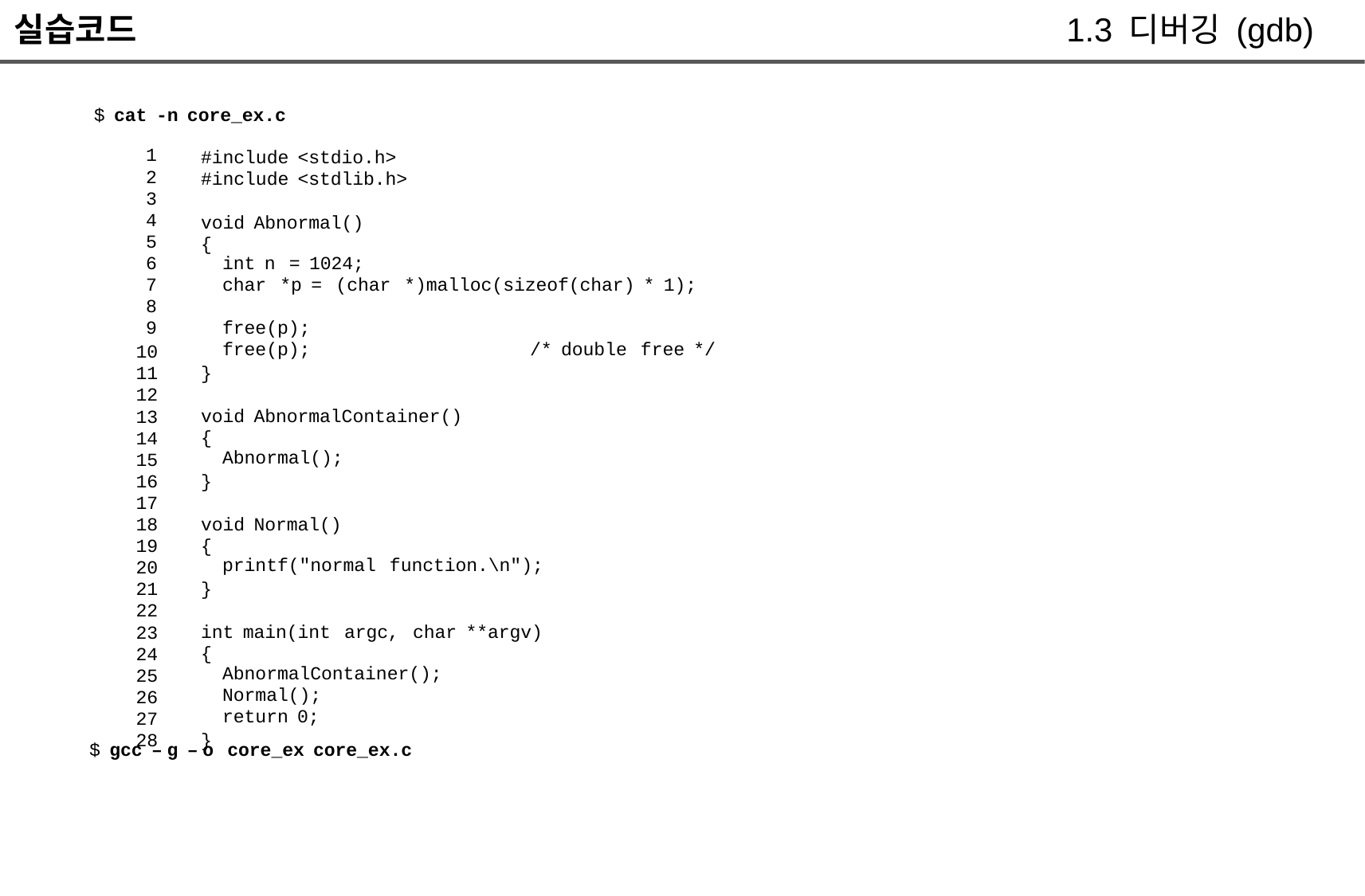

실습코드

	$  cat  -n  core_ex.c
1.3 디버깅 (gdb)

	1
	2
	3
	4
	5
	6
	7
	8
	9
10
11
12
13
14
15
16
17
18
19
20
21
22
23
24
25
26
27
28
#include  <stdio.h>
#include  <stdlib.h>

void  Abnormal()
{
	int  n   =  1024;
	char   *p  =   (char   *)malloc(sizeof(char)  *  1);

	free(p);
	free(p);                                                /*  double   free  */
}

void  AbnormalContainer()
{
	Abnormal();
}

void  Normal()
{
	printf("normal   function.\n");
}

int  main(int   argc,   char  **argv)
{
	AbnormalContainer();
	Normal();
	return  0;
}
$  gcc  – g  – o   core_ex  core_ex.c